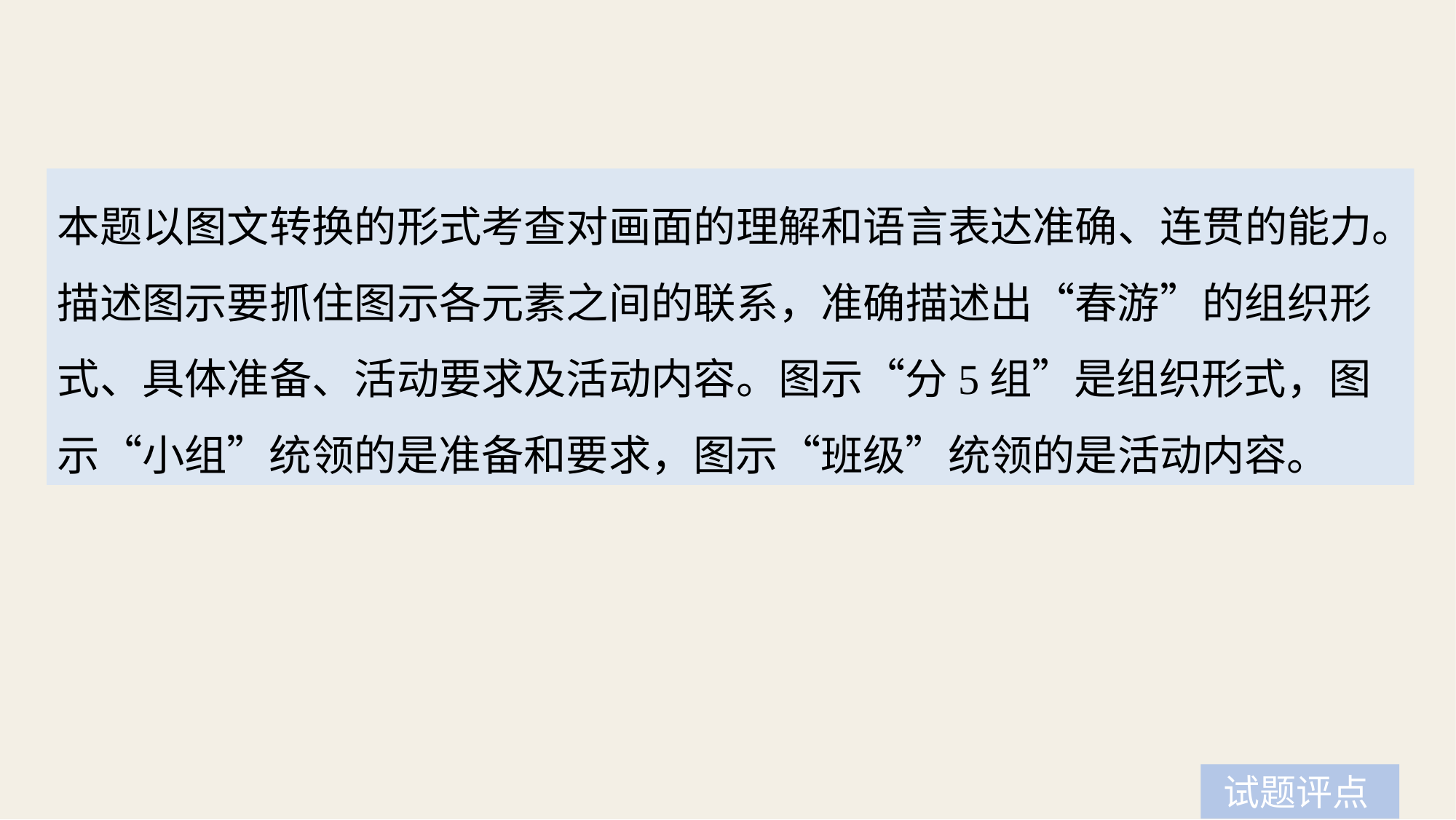

本题以图文转换的形式考查对画面的理解和语言表达准确、连贯的能力。描述图示要抓住图示各元素之间的联系，准确描述出“春游”的组织形式、具体准备、活动要求及活动内容。图示“分5组”是组织形式，图示“小组”统领的是准备和要求，图示“班级”统领的是活动内容。
试题评点